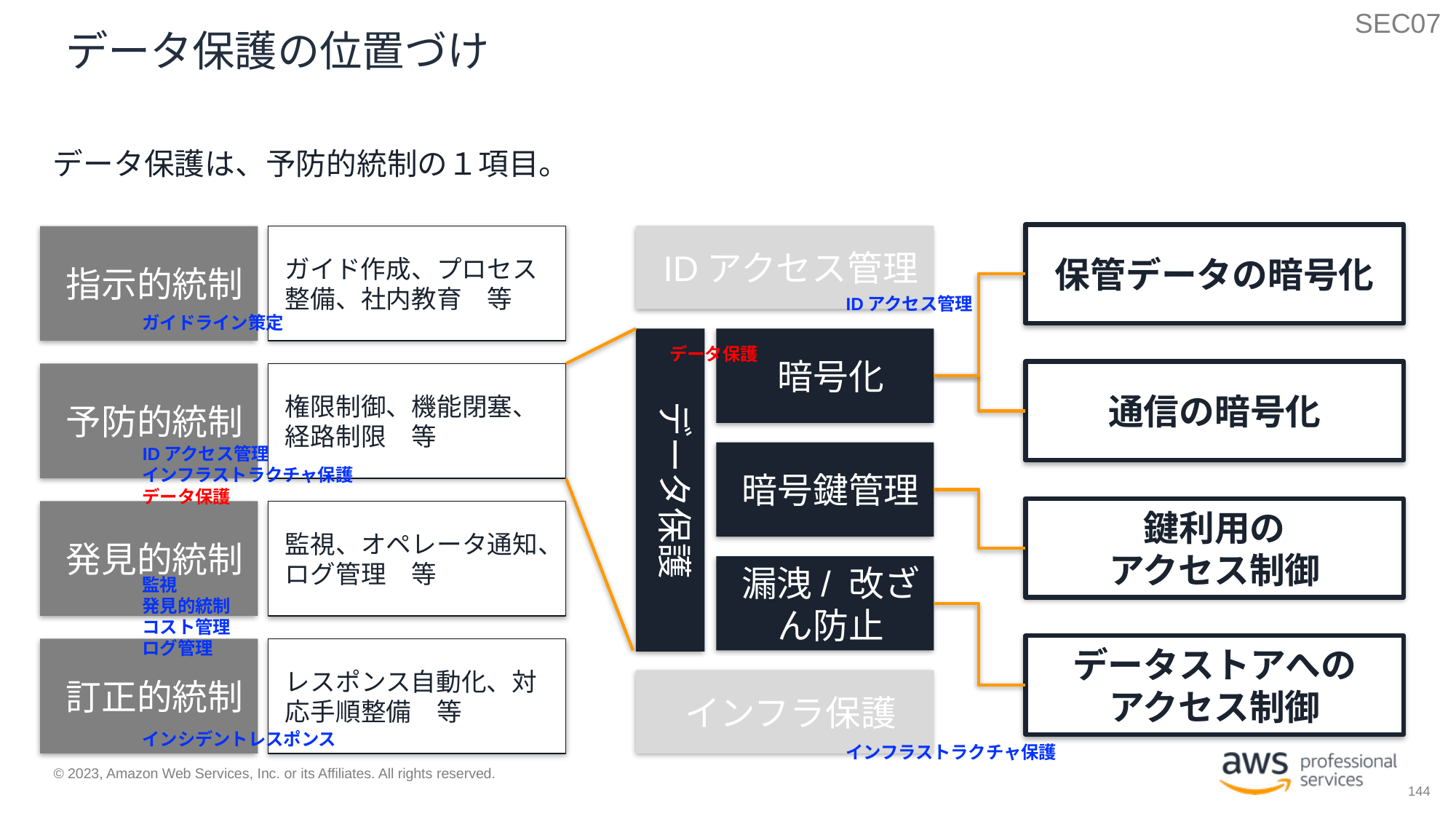

SEC07
# データ保護の位置づけ
データ保護は、予防的統制の１項目。
保管データの暗号化
IDアクセス管理
指示的統制
ガイド作成、プロセス整備、社内教育　等
IDアクセス管理
ガイドライン策定
データ保護
暗号化
データ保護
通信の暗号化
予防的統制
権限制御、機能閉塞、経路制限　等
IDアクセス管理
インフラストラクチャ保護
データ保護
暗号鍵管理
鍵利用の
アクセス制御
発見的統制
監視、オペレータ通知、ログ管理　等
漏洩/ 改ざん防止
監視
発見的統制
コスト管理
ログ管理
データストアへの
アクセス制御
訂正的統制
レスポンス自動化、対応手順整備　等
インフラ保護
インシデントレスポンス
インフラストラクチャ保護